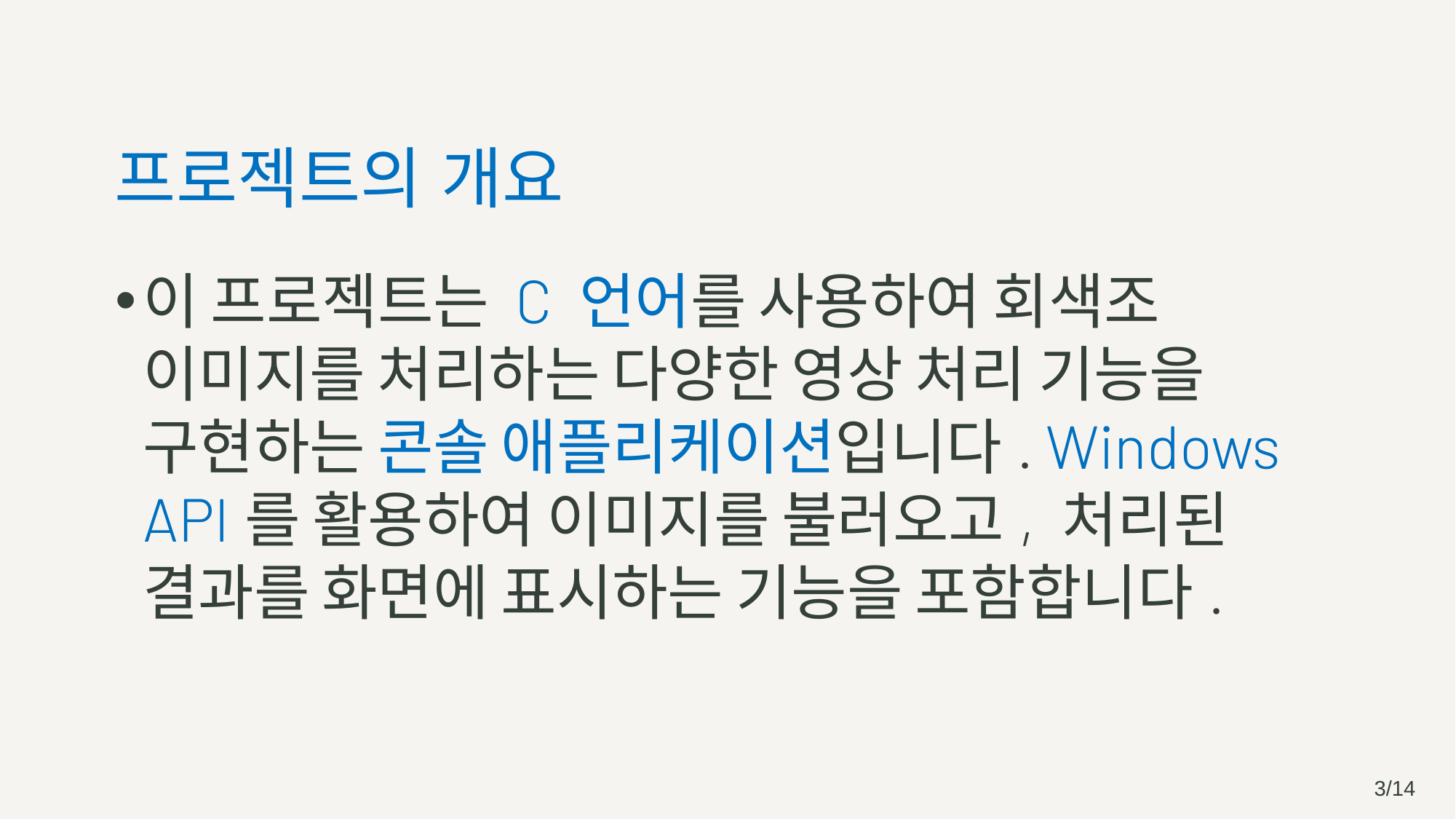

# 프로젝트의 개요
이 프로젝트는 C 언어를 사용하여 회색조 이미지를 처리하는 다양한 영상 처리 기능을 구현하는 콘솔 애플리케이션입니다. Windows API를 활용하여 이미지를 불러오고, 처리된 결과를 화면에 표시하는 기능을 포함합니다.
3/14